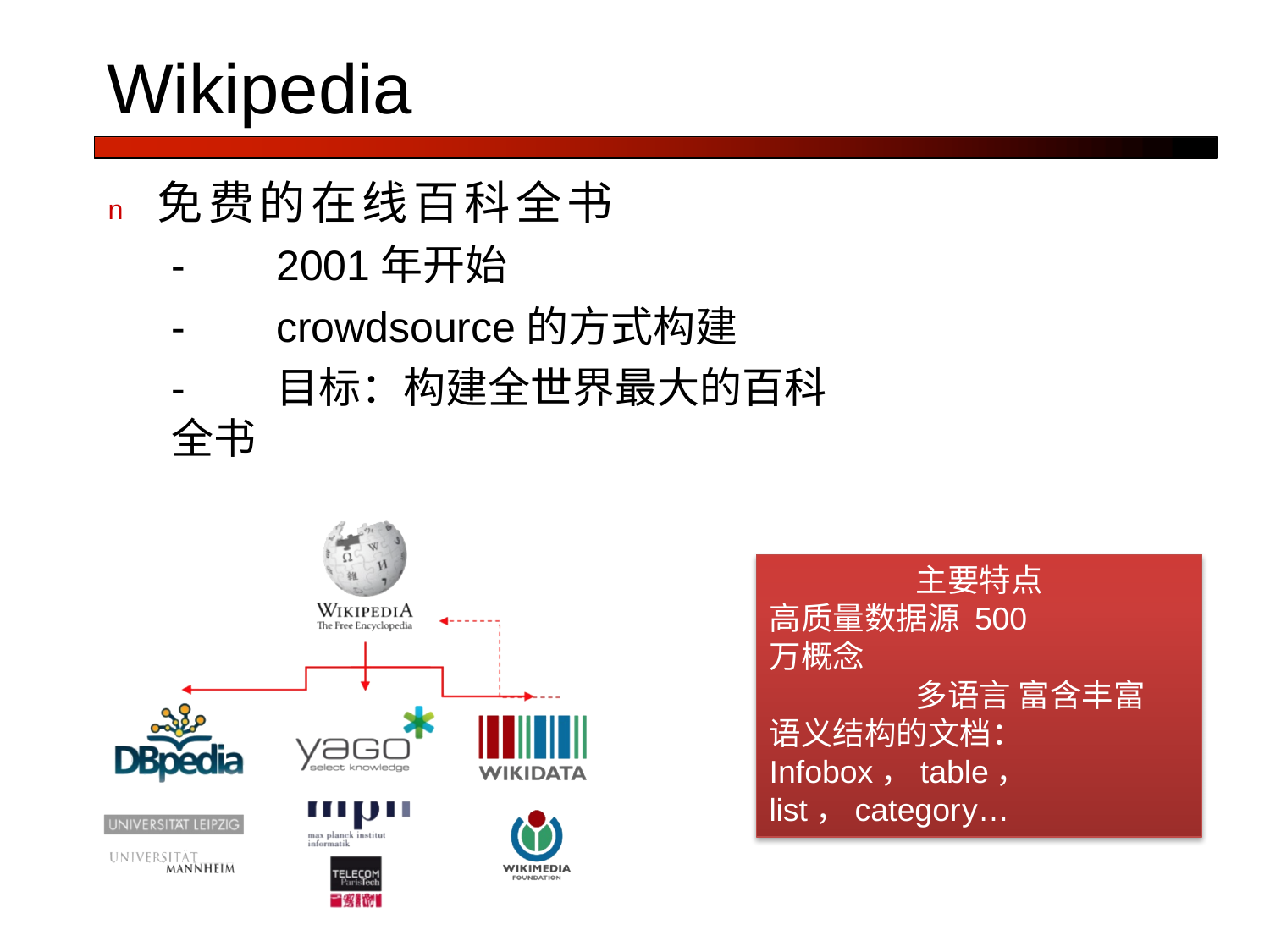

# Wikipedia

n	免费的在线百科全书

-	2001年开始

-	crowdsource的方式构建

-	目标：构建全世界最大的百科全书

主要特点 高质量数据源 500万概念
多语言 富含丰富语义结构的文档： Infobox，table， list，category…